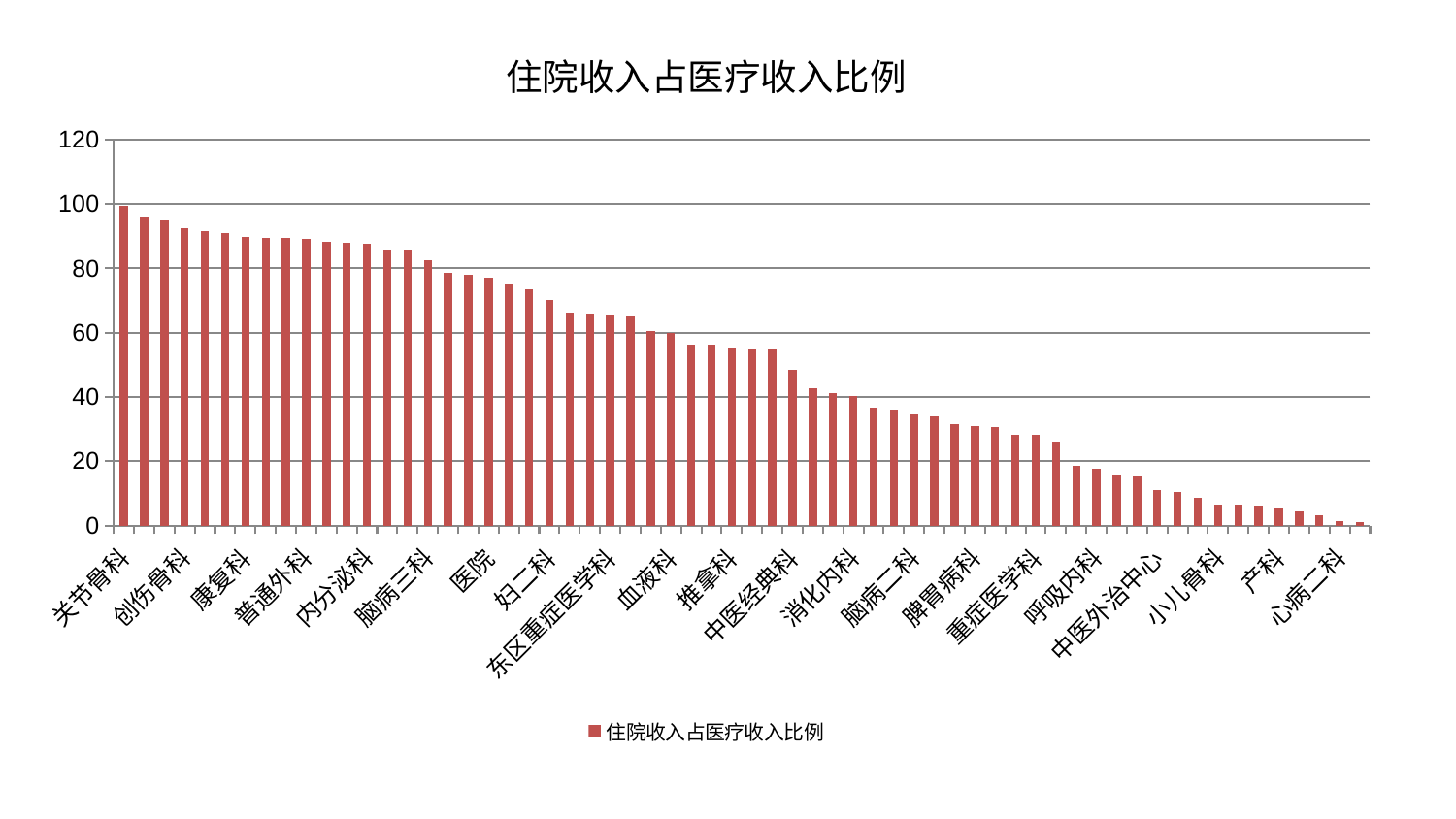

### Chart: 住院收入占医疗收入比例

| Category | 住院收入占医疗收入比例 |
|---|---|
| 关节骨科 | 99.45975248542116 |
| 显微骨科 | 95.8632556321546 |
| 心病一科 | 95.02029274705053 |
| 创伤骨科 | 92.51116346252877 |
| 神经外科 | 91.4542267472362 |
| 西区重症医学科 | 90.8556020230412 |
| 康复科 | 89.85439145039467 |
| 微创骨科 | 89.4833949606119 |
| 美容皮肤科 | 89.36006564155609 |
| 普通外科 | 89.07564124874399 |
| 综合内科 | 88.2400191712789 |
| 儿科 | 87.88046701570988 |
| 内分泌科 | 87.70668868909206 |
| 肾病科 | 85.69539713050499 |
| 皮肤科 | 85.44194445028961 |
| 脑病三科 | 82.54703861008525 |
| 脑病一科 | 78.66585651099452 |
| 周围血管科 | 78.12689540459066 |
| 医院 | 77.0656400447533 |
| 眼科 | 74.90491013876846 |
| 老年医学科 | 73.34816790900219 |
| 妇二科 | 70.26207923474036 |
| 耳鼻喉科 | 65.9526136307878 |
| 妇科 | 65.80696053003304 |
| 东区重症医学科 | 65.25028244710809 |
| 乳腺甲状腺外科 | 65.01284849175535 |
| 肛肠科 | 60.47662015720561 |
| 血液科 | 60.020647529446535 |
| 小儿推拿科 | 55.90351766591273 |
| 泌尿外科 | 55.86334581804417 |
| 推拿科 | 55.23351308822615 |
| 肝病科 | 54.93786304510575 |
| 东区肾病科 | 54.647190922089365 |
| 中医经典科 | 48.44106959592545 |
| 男科 | 42.615423909724434 |
| 神经内科 | 41.12961374833024 |
| 消化内科 | 40.25807827073504 |
| 心病四科 | 36.73348473394871 |
| 肝胆外科 | 35.62286979352878 |
| 脑病二科 | 34.5185442930451 |
| 妇科妇二科合并 | 33.94864528540198 |
| 心病三科 | 31.59042871561557 |
| 脾胃病科 | 30.978434864079894 |
| 口腔科 | 30.59985983406488 |
| 脊柱骨科 | 28.26292216321873 |
| 重症医学科 | 28.2575086838569 |
| 肿瘤内科 | 25.88034916677755 |
| 运动损伤骨科 | 18.45761112493356 |
| 呼吸内科 | 17.70761667032461 |
| 风湿病科 | 15.413192452232384 |
| 治未病中心 | 15.168293961028256 |
| 中医外治中心 | 10.933053249737235 |
| 身心医学科 | 10.42124023582498 |
| 肾脏内科 | 8.562266250824567 |
| 小儿骨科 | 6.606439076386561 |
| 脾胃科消化科合并 | 6.583585633829103 |
| 针灸科 | 6.097798087070849 |
| 产科 | 5.626674788759978 |
| 骨科 | 4.5251035448201415 |
| 胸外科 | 3.129773444534467 |
| 心病二科 | 1.3991166083294315 |
| 心血管内科 | 1.0060290737118782 |
251